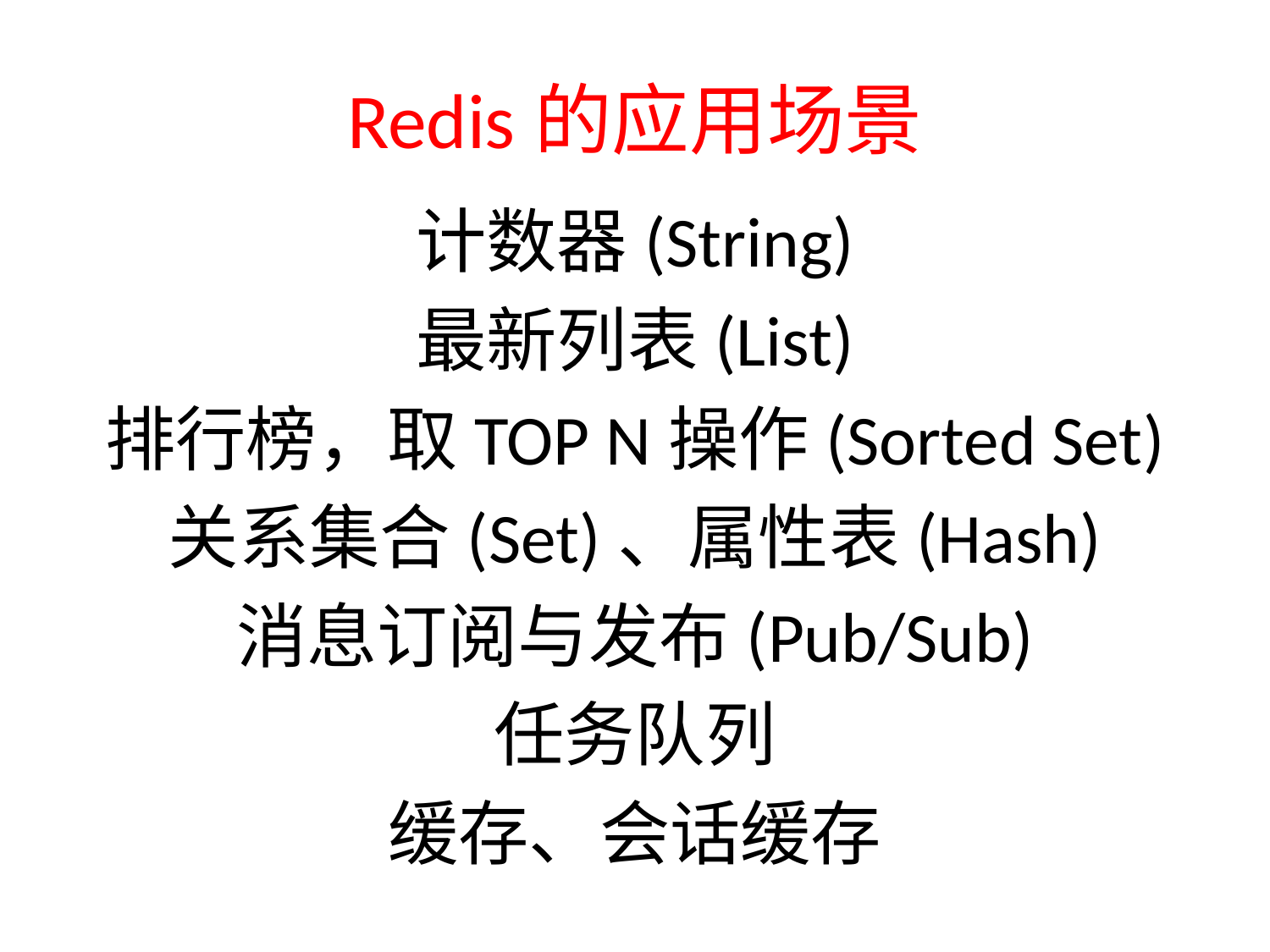

# Redis的应用场景
计数器(String)
最新列表(List)
排行榜，取TOP N操作(Sorted Set)
关系集合(Set)、属性表(Hash)
消息订阅与发布(Pub/Sub)
任务队列
缓存、会话缓存